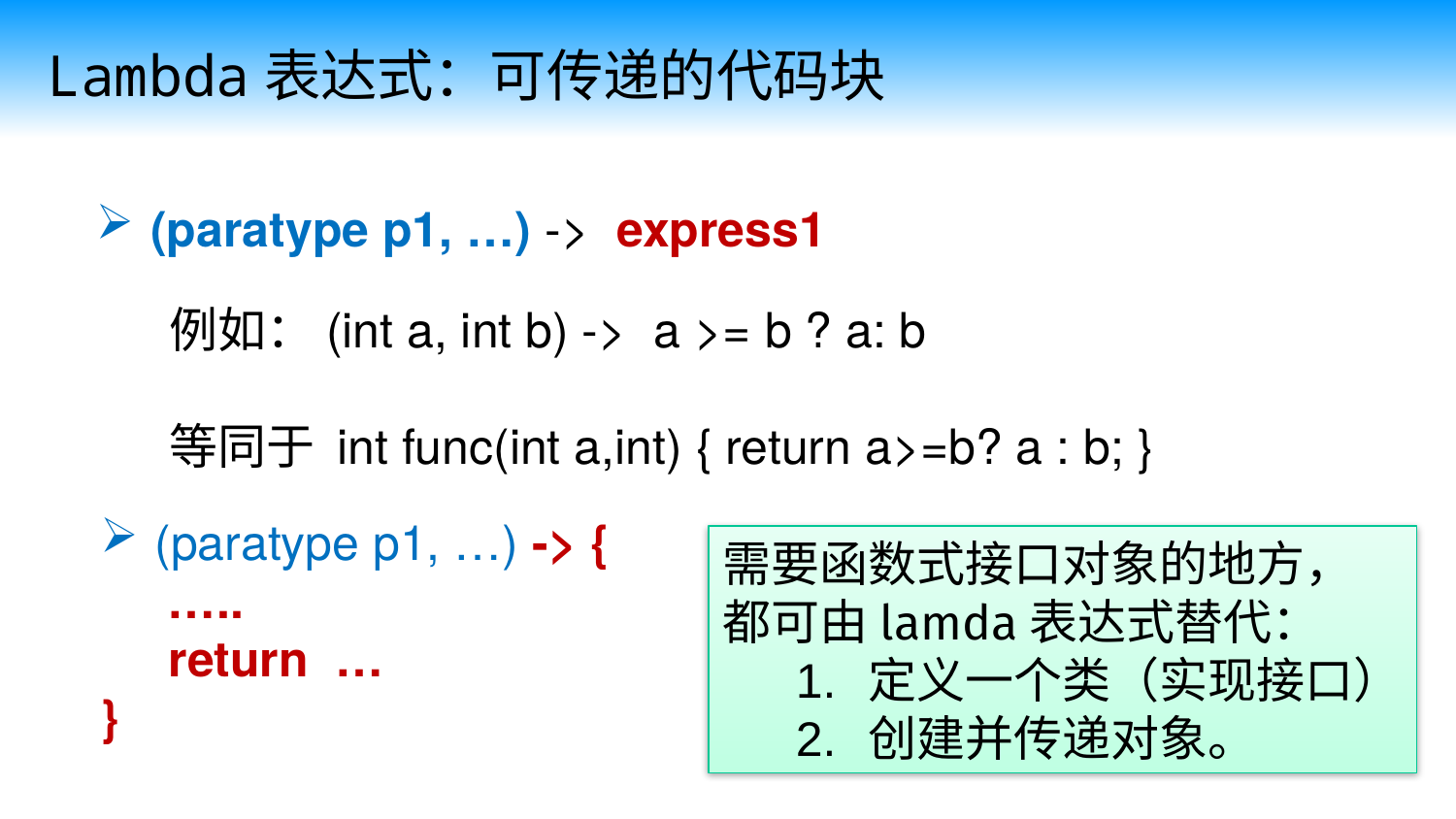

Lambda表达式：可传递的代码块
(paratype p1, …) ->  express1
例如：(int a, int b) ->  a >= b ? a: b

等同于 int func(int a,int) { return a>=b? a : b; }
(paratype p1, …) -> {
     …..
     return  …
}
需要函数式接口对象的地方，
都可由lamda表达式替代：
定义一个类（实现接口）
创建并传递对象。